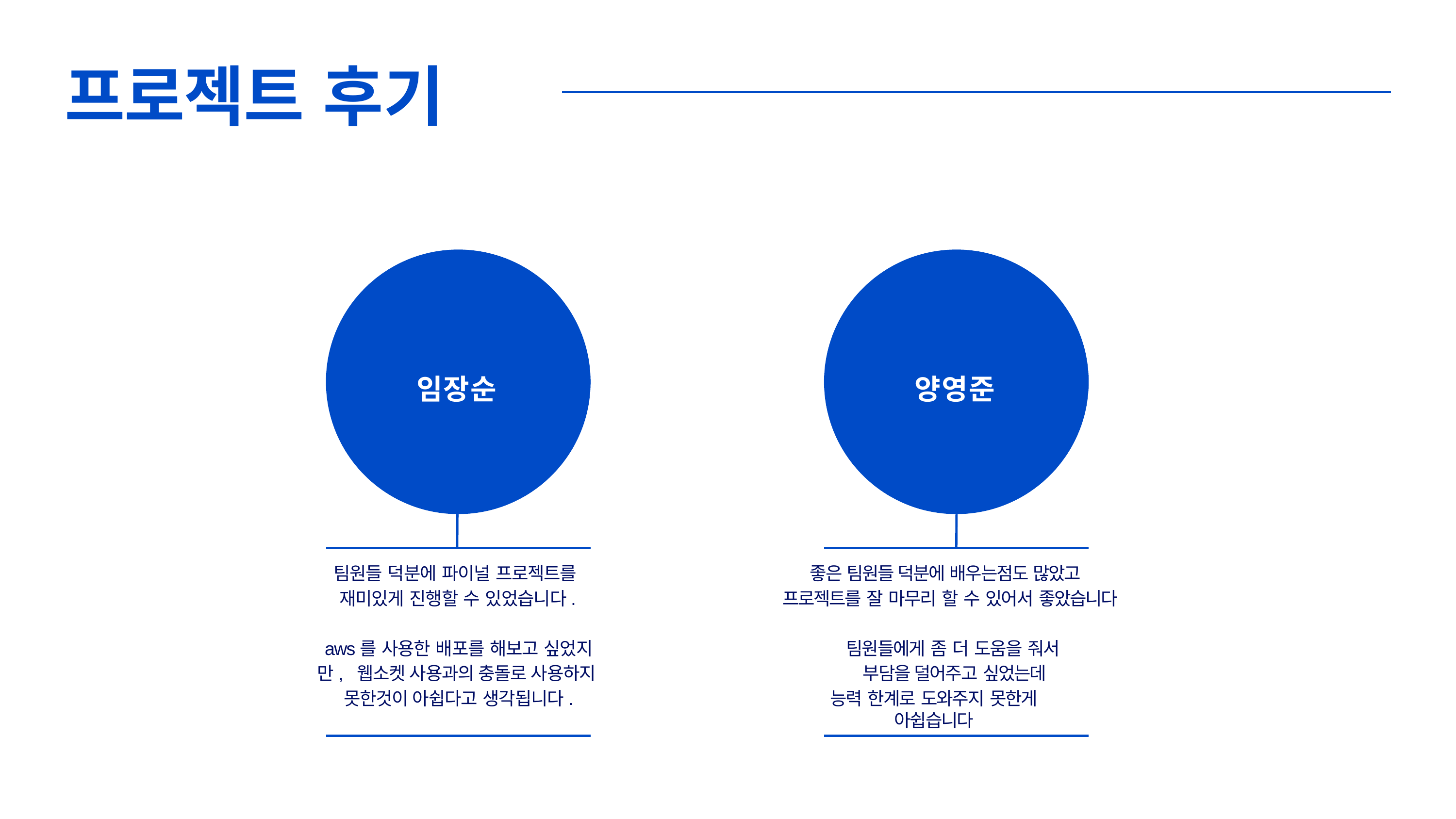

# 프로젝트 후기

임장순
양영준

팀원들 덕분에 파이널 프로젝트를  재미있게 진행할 수 있었습니다.
좋은 팀원들 덕분에 배우는점도 많았고  프로젝트를 잘 마무리 할 수 있어서 좋았습니다
aws를 사용한 배포를 해보고 싶었지만,  웹소켓 사용과의 충돌로 사용하지  못한것이 아쉽다고 생각됩니다.
팀원들에게 좀 더 도움을 줘서  부담을 덜어주고 싶었는데
능력 한계로 도와주지 못한게 아쉽습니다